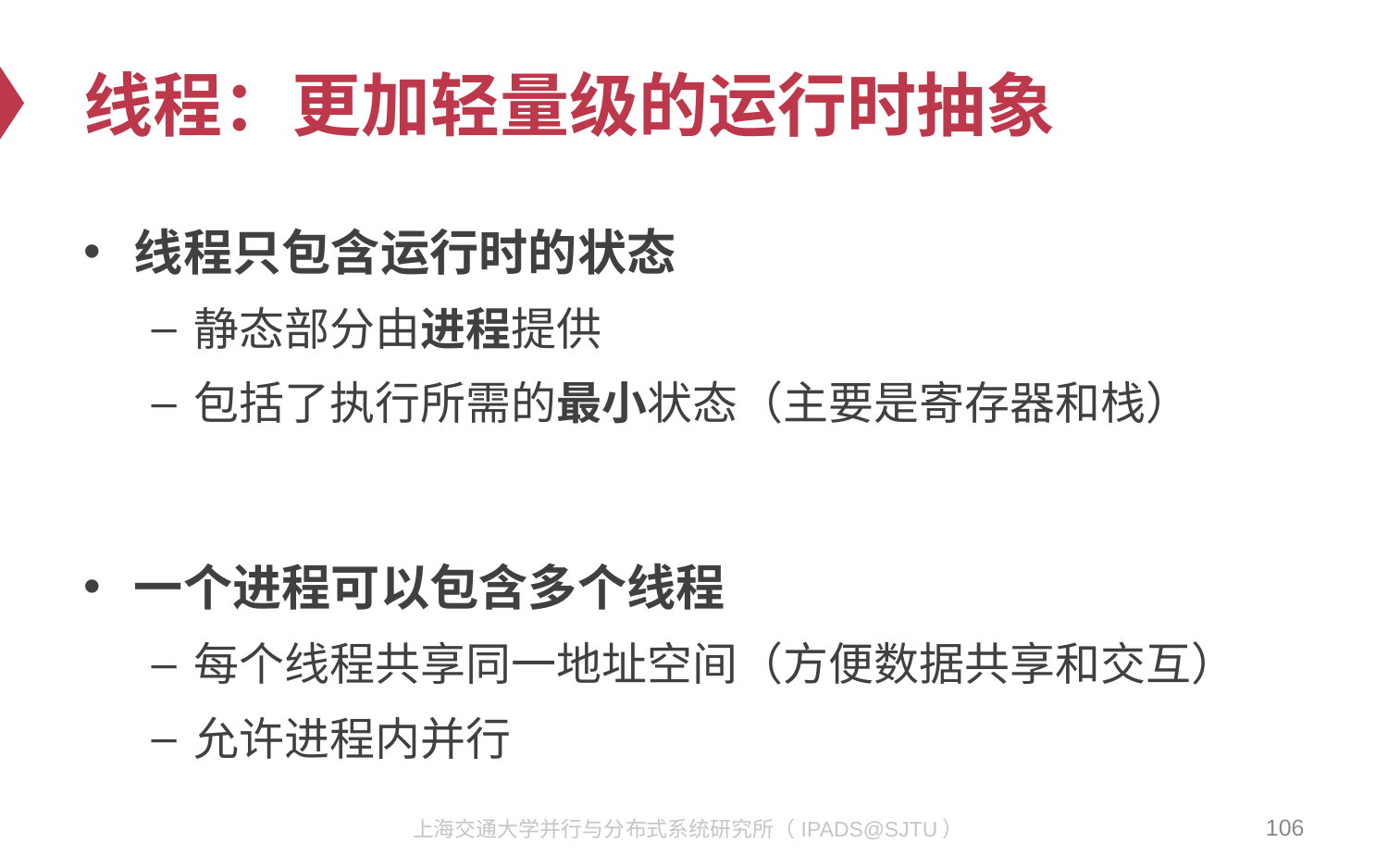

# 线程：更加轻量级的运行时抽象
线程只包含运行时的状态
静态部分由进程提供
包括了执行所需的最小状态（主要是寄存器和栈）

一个进程可以包含多个线程
每个线程共享同一地址空间（方便数据共享和交互）
允许进程内并行
106
上海交通大学并行与分布式系统研究所（IPADS@SJTU）